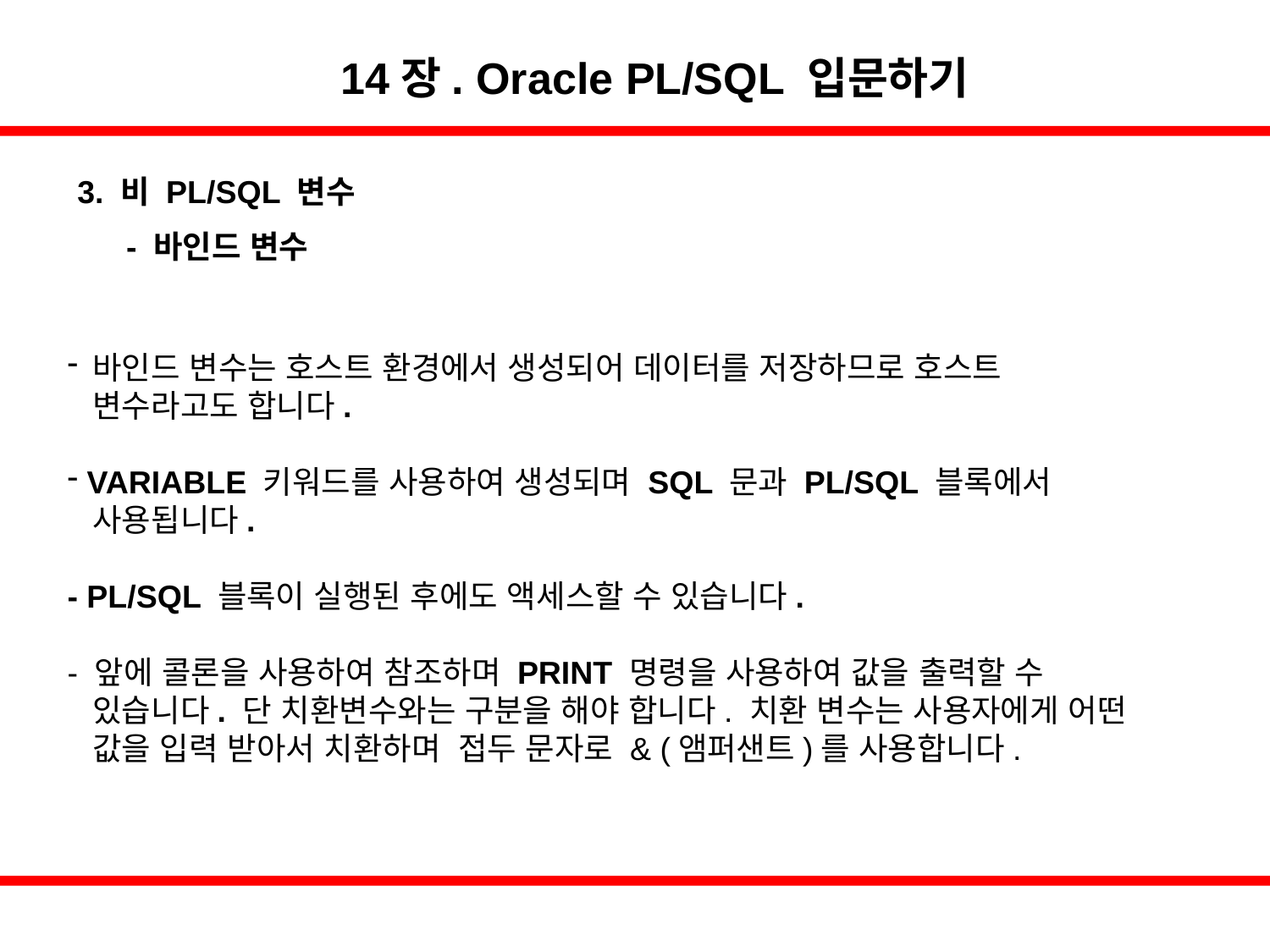

14장. Oracle PL/SQL 입문하기

3. 비 PL/SQL 변수
 - 바인드 변수
 바인드 변수는 호스트 환경에서 생성되어 데이터를 저장하므로 호스트
  변수라고도 합니다.

 VARIABLE 키워드를 사용하여 생성되며 SQL 문과 PL/SQL 블록에서
  사용됩니다.

- PL/SQL 블록이 실행된 후에도 액세스할 수 있습니다.

- 앞에 콜론을 사용하여 참조하며 PRINT 명령을 사용하여 값을 출력할 수
  있습니다. 단 치환변수와는 구분을 해야 합니다. 치환 변수는 사용자에게 어떤
  값을 입력 받아서 치환하며  접두 문자로 & (앰퍼샌트)를 사용합니다.